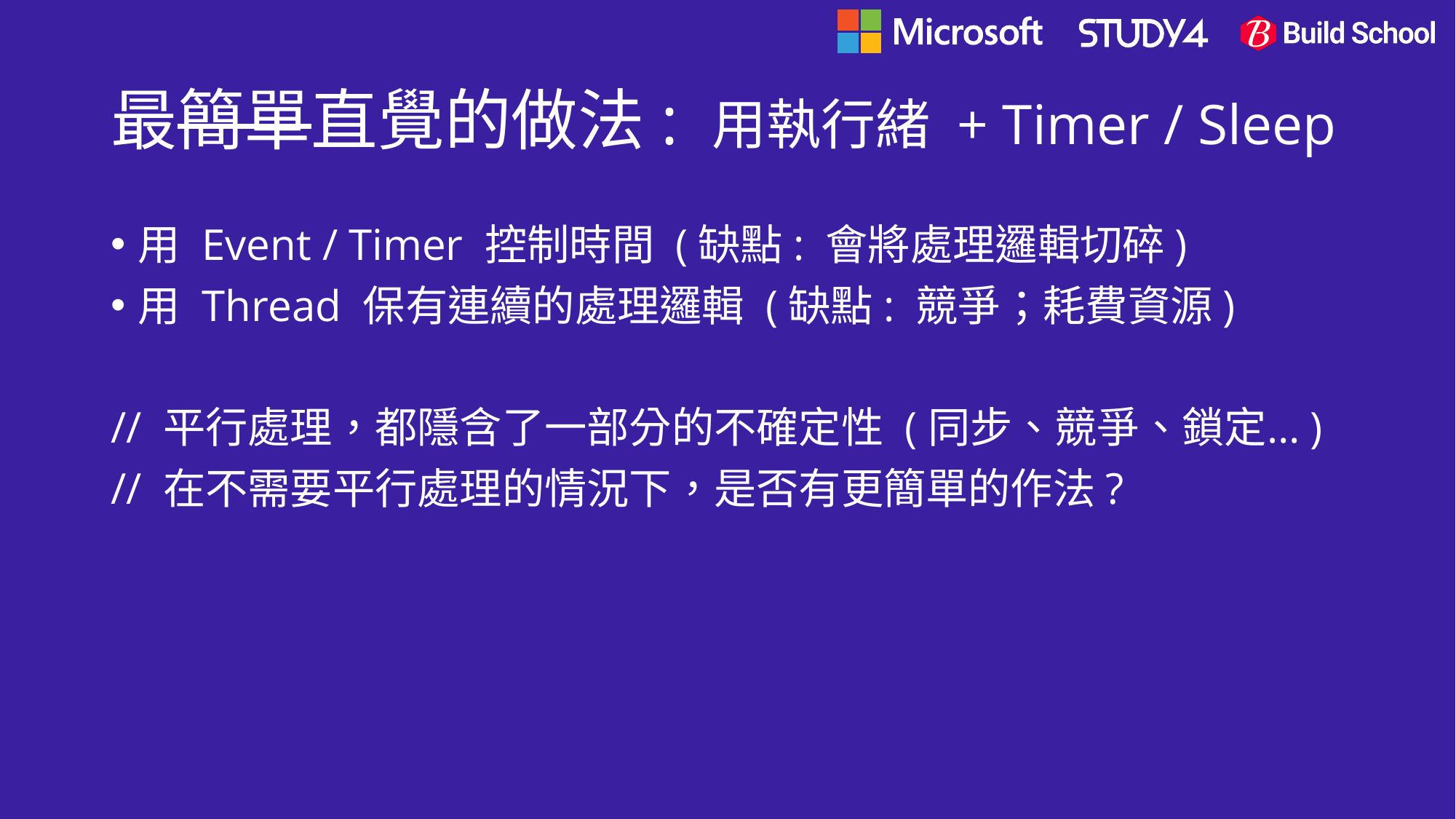

# 最簡單直覺的做法: 用執行緒 + Timer / Sleep
用 Event / Timer 控制時間 (缺點: 會將處理邏輯切碎)
用 Thread 保有連續的處理邏輯 (缺點: 競爭；耗費資源)

// 平行處理，都隱含了一部分的不確定性 (同步、競爭、鎖定…)
// 在不需要平行處理的情況下，是否有更簡單的作法?